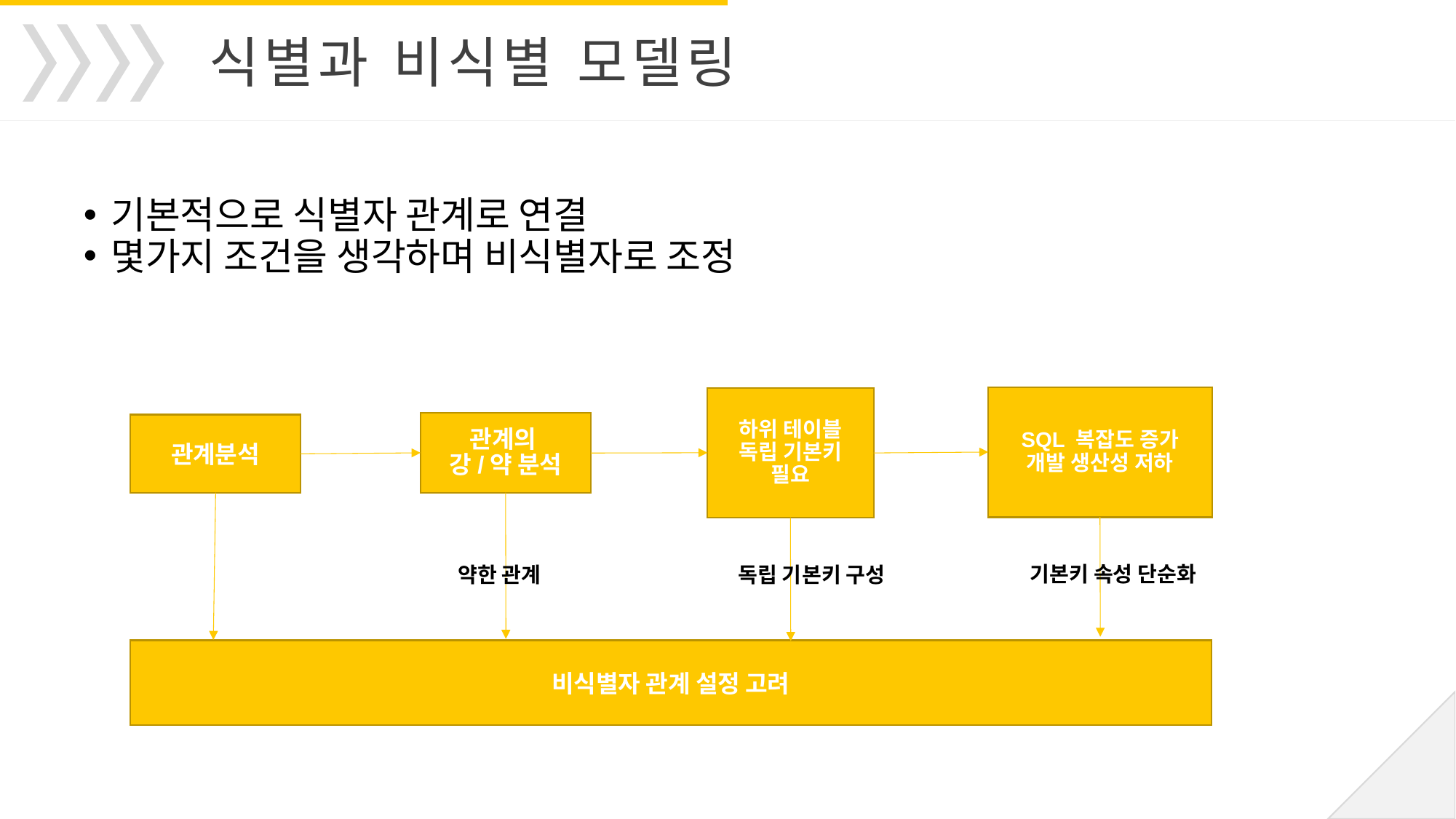

식별과 비식별 모델링

기본적으로 식별자 관계로 연결
몇가지 조건을 생각하며 비식별자로 조정
SQL 복잡도 증가
개발 생산성 저하
하위 테이블
독립 기본키 필요
관계의
강/약 분석
관계분석
비식별자 관계 설정 고려
기본키 속성 단순화
약한 관계
독립 기본키 구성